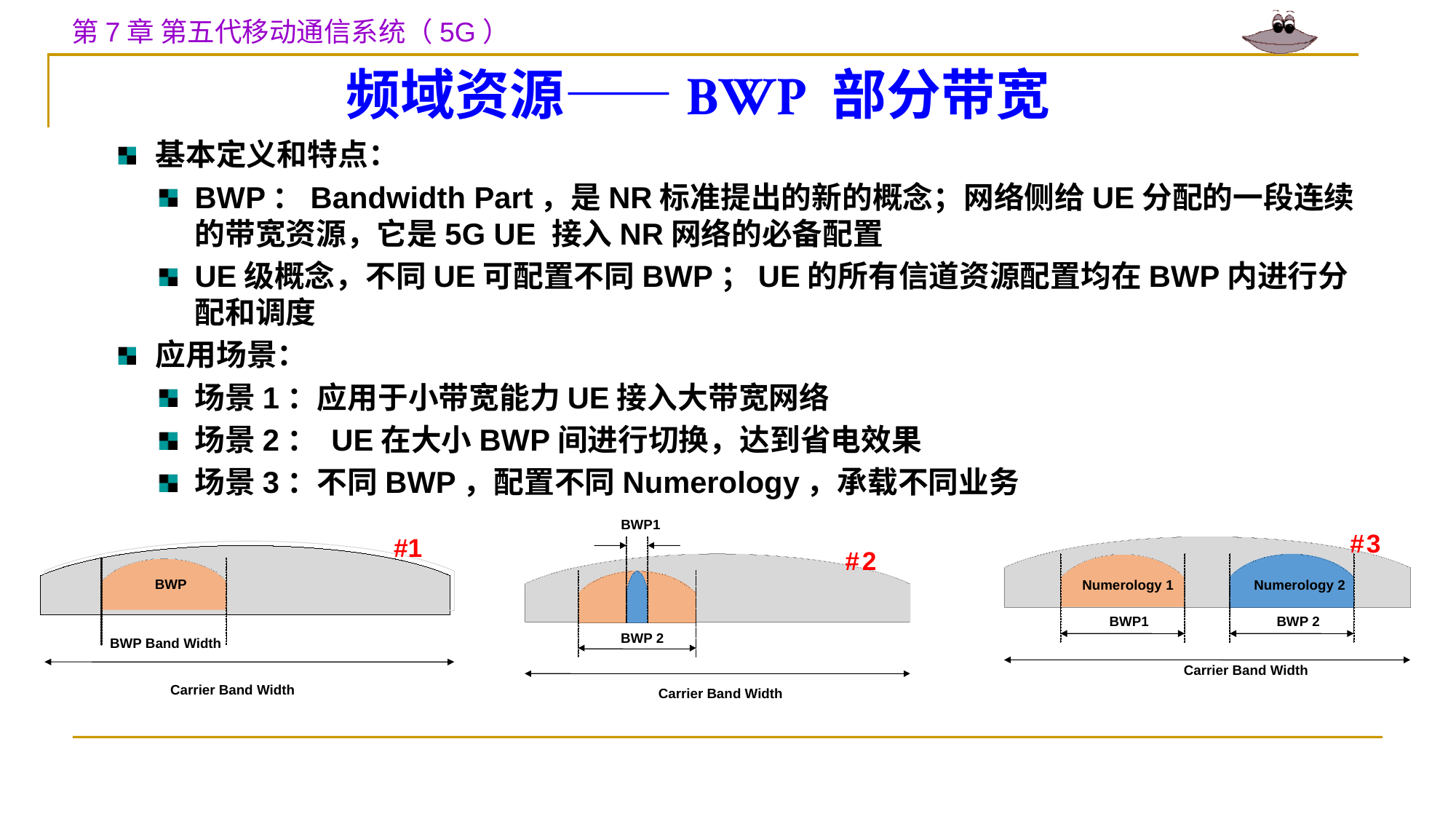

# 频域资源——BWP 部分带宽
基本定义和特点：
BWP：Bandwidth Part，是NR标准提出的新的概念；网络侧给UE分配的一段连续的带宽资源，它是5G UE 接入NR网络的必备配置
UE级概念，不同UE可配置不同BWP；UE的所有信道资源配置均在BWP内进行分配和调度
应用场景：
场景1：应用于小带宽能力UE接入大带宽网络
场景2： UE在大小BWP间进行切换，达到省电效果
场景3：不同BWP，配置不同Numerology，承载不同业务

BWP1

#
2

BWP 2

#
3

Numerology 1
Numerology 2

 BWP1
BWP 2

Carrier Band Width

#1

BWP
BWP Band Width

Carrier Band Width
Carrier Band Width